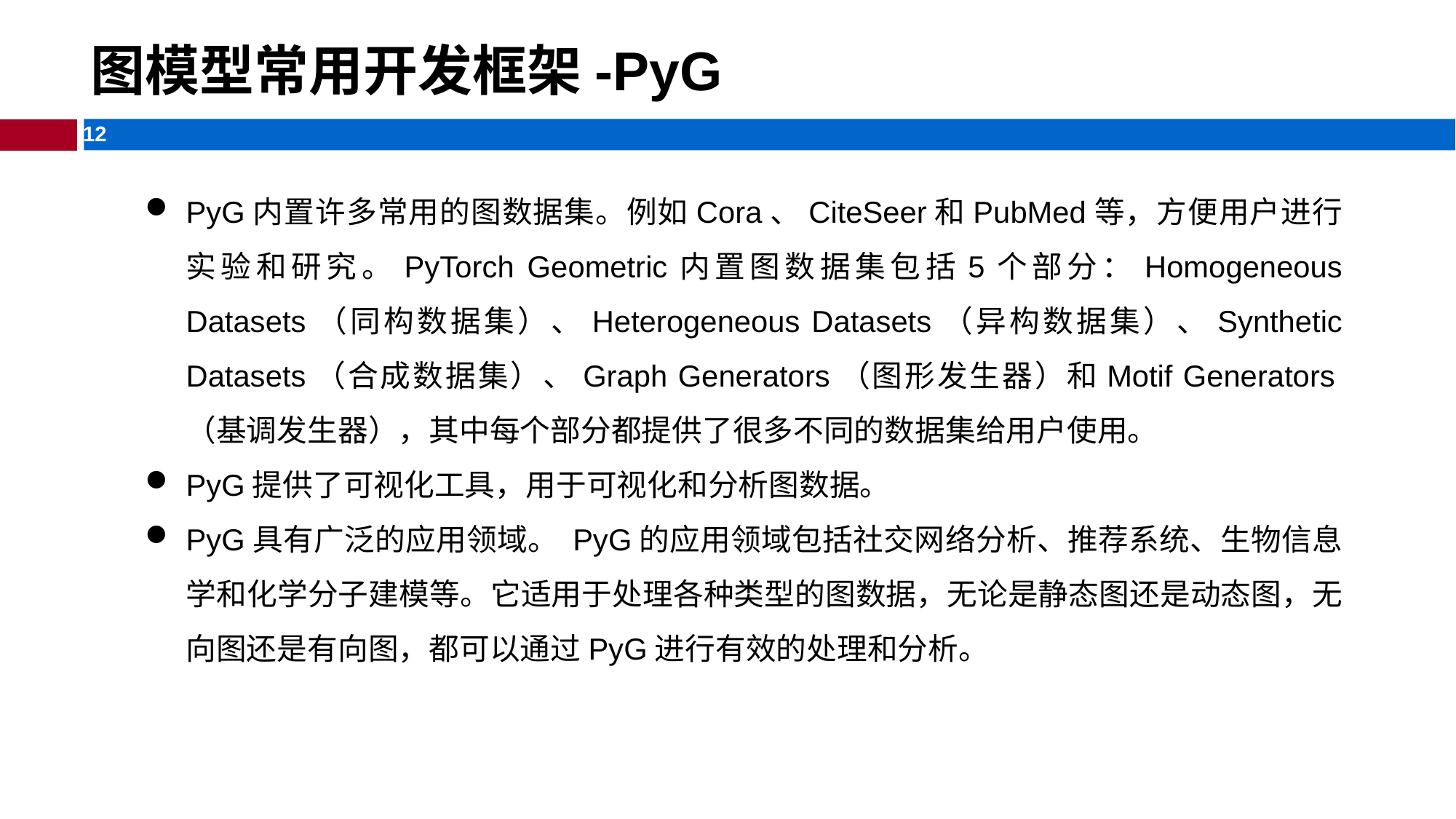

# 图模型常用开发框架-PyG
PyG内置许多常用的图数据集。例如Cora、CiteSeer和PubMed等，方便用户进行实验和研究。PyTorch Geometric内置图数据集包括5个部分：Homogeneous Datasets（同构数据集）、Heterogeneous Datasets（异构数据集）、Synthetic Datasets（合成数据集）、Graph Generators（图形发生器）和Motif Generators（基调发生器），其中每个部分都提供了很多不同的数据集给用户使用。
PyG提供了可视化工具，用于可视化和分析图数据。
PyG具有广泛的应用领域。 PyG的应用领域包括社交网络分析、推荐系统、生物信息学和化学分子建模等。它适用于处理各种类型的图数据，无论是静态图还是动态图，无向图还是有向图，都可以通过PyG进行有效的处理和分析。